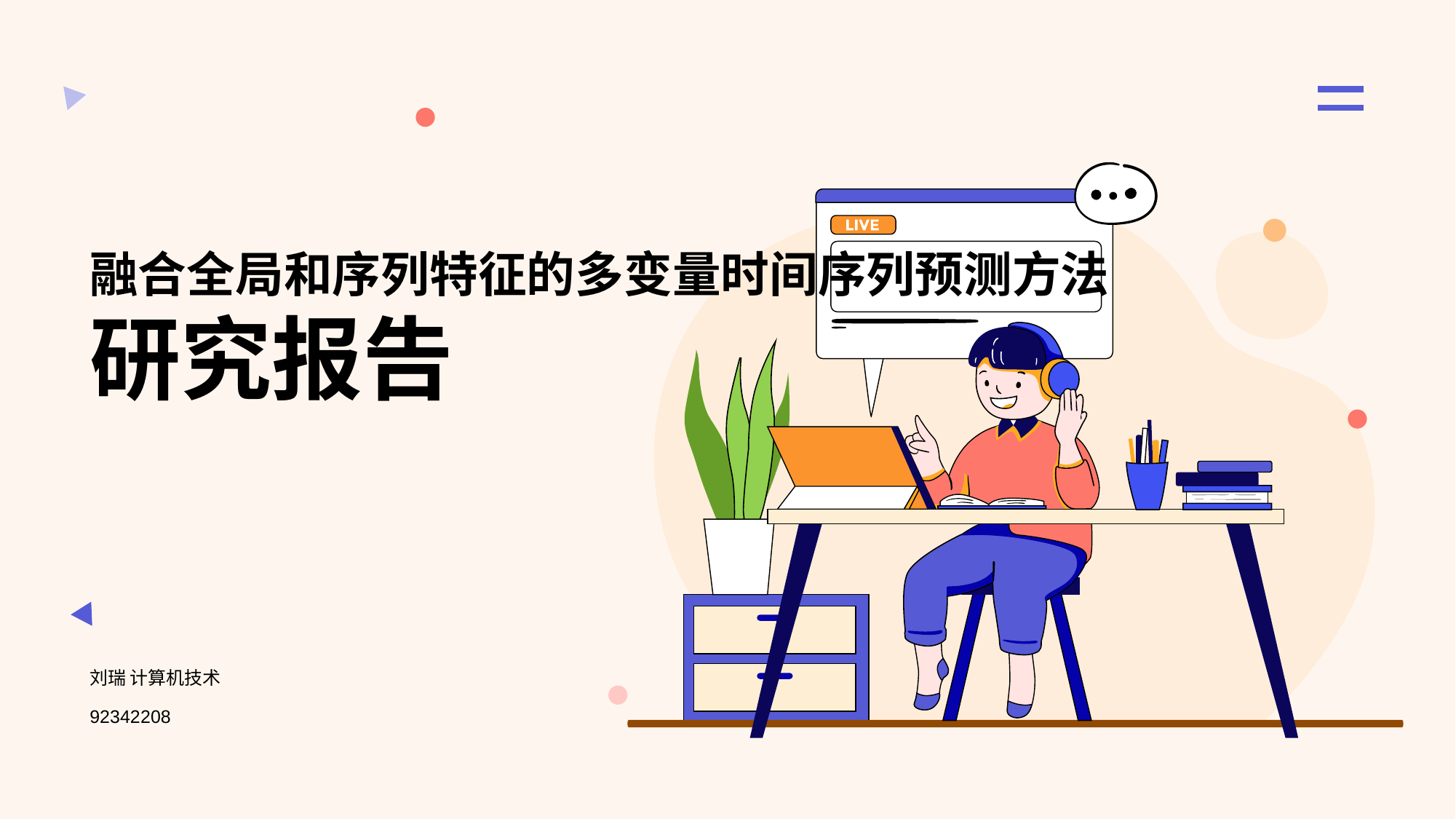

# 融合全局和序列特征的多变量时间序列预测方法 研究报告
刘瑞 计算机技术
92342208